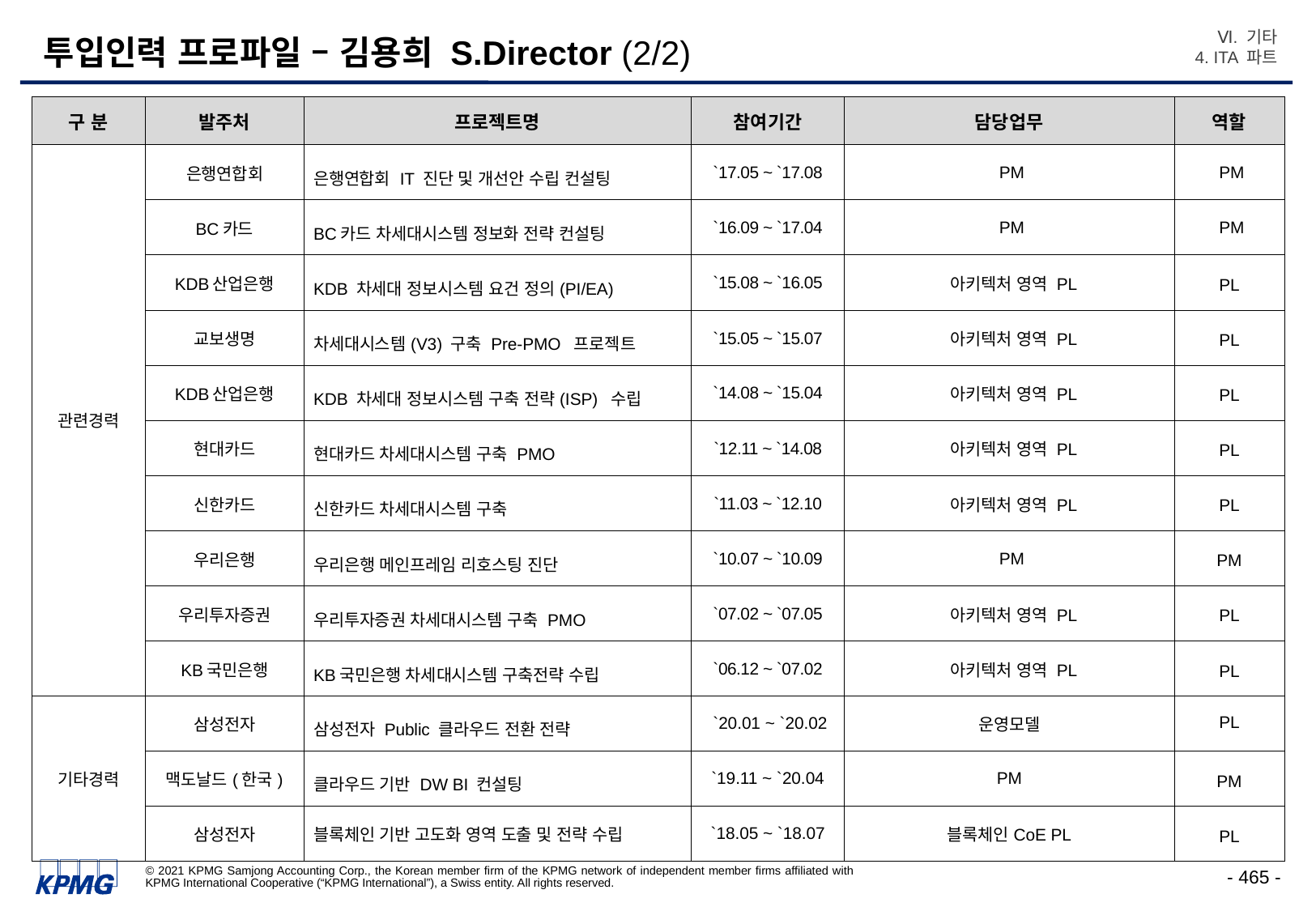

Ⅵ. 기타
4. ITA 파트
# 투입인력 프로파일 – 김용희 S.Director (2/2)
| 구 분 | 발주처 | 프로젝트명 | 참여기간 | 담당업무 | 역할 |
| --- | --- | --- | --- | --- | --- |
| 관련경력 | 은행연합회 | 은행연합회 IT 진단 및 개선안 수립 컨설팅 | `17.05 ~ `17.08 | PM | PM |
|  | BC카드 | BC카드 차세대시스템 정보화 전략 컨설팅 | `16.09 ~ `17.04 | PM | PM |
|  | KDB산업은행 | KDB 차세대 정보시스템 요건 정의(PI/EA) | `15.08 ~ `16.05 | 아키텍처 영역 PL | PL |
|  | 교보생명 | 차세대시스템(V3) 구축 Pre-PMO 프로젝트 | `15.05 ~ `15.07 | 아키텍처 영역 PL | PL |
|  | KDB산업은행 | KDB 차세대 정보시스템 구축 전략(ISP) 수립 | `14.08 ~ `15.04 | 아키텍처 영역 PL | PL |
|  | 현대카드 | 현대카드 차세대시스템 구축 PMO | `12.11 ~ `14.08 | 아키텍처 영역 PL | PL |
|  | 신한카드 | 신한카드 차세대시스템 구축 | `11.03 ~ `12.10 | 아키텍처 영역 PL | PL |
|  | 우리은행 | 우리은행 메인프레임 리호스팅 진단 | `10.07 ~ `10.09 | PM | PM |
|  | 우리투자증권 | 우리투자증권 차세대시스템 구축 PMO | `07.02 ~ `07.05 | 아키텍처 영역 PL | PL |
|  | KB국민은행 | KB국민은행 차세대시스템 구축전략 수립 | `06.12 ~ `07.02 | 아키텍처 영역 PL | PL |
| 기타경력 | 삼성전자 | 삼성전자 Public 클라우드 전환 전략 | `20.01 ~ `20.02 | 운영모델 | PL |
|  | 맥도날드(한국) | 클라우드 기반 DW BI 컨설팅 | `19.11 ~ `20.04 | PM | PM |
|  | 삼성전자 | 블록체인 기반 고도화 영역 도출 및 전략 수립 | `18.05 ~ `18.07 | 블록체인CoE PL | PL |